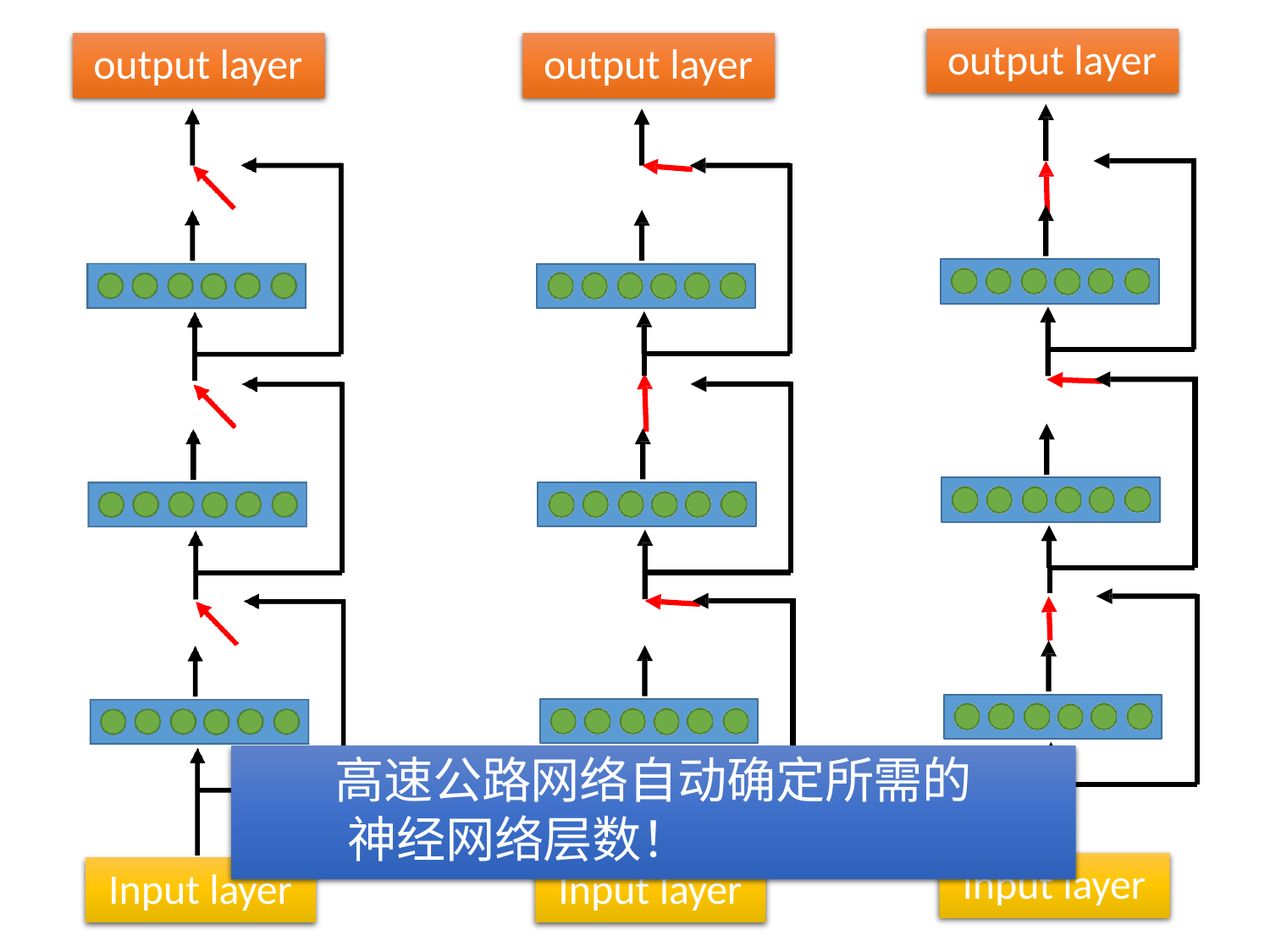

output layer

output layer
output layer

高速公路网络自动确定所需的神经网络层数！

Input layer

Input layer
Input layer